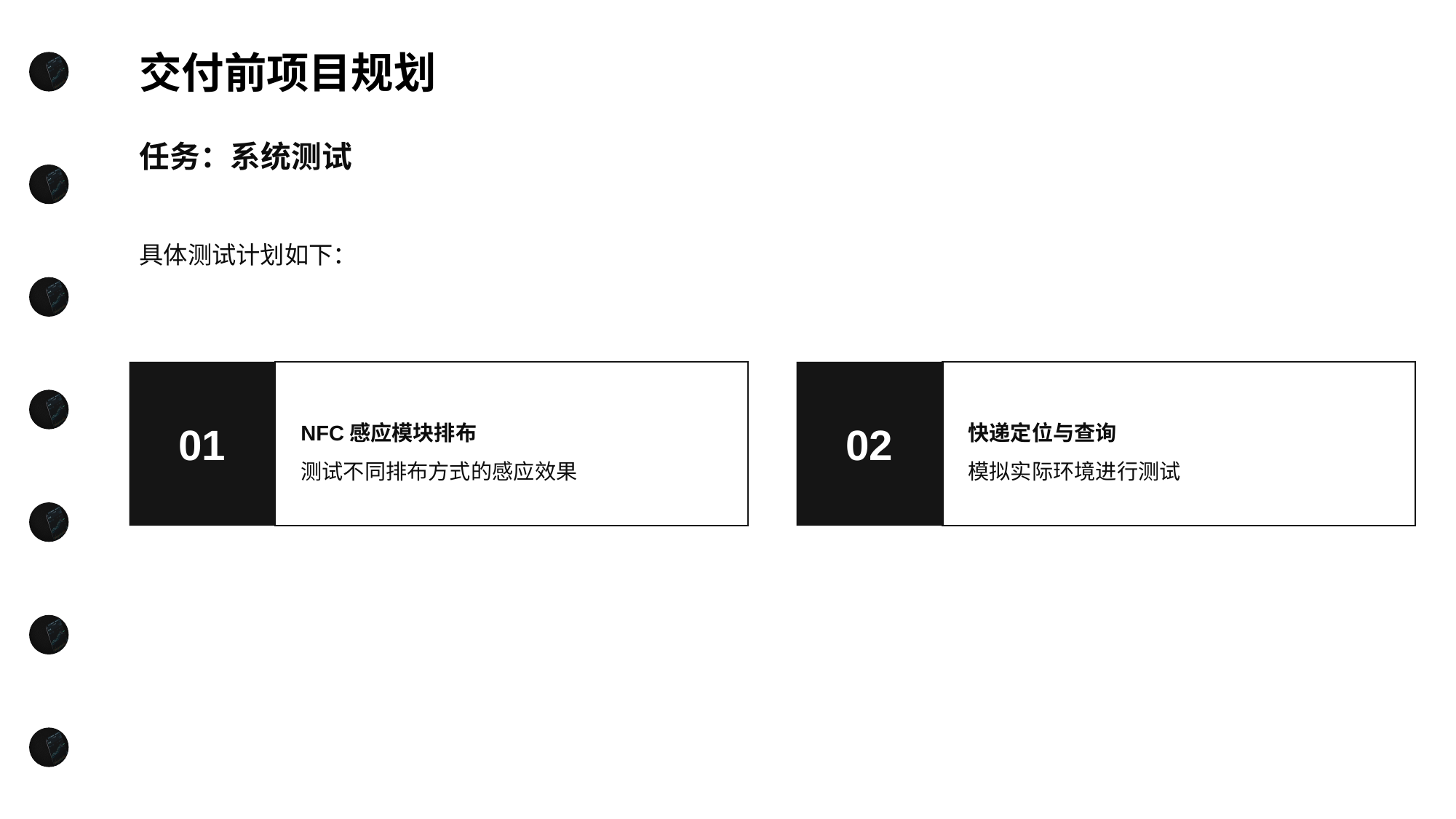

交付前项目规划

任务：系统测试

具体测试计划如下：

01

02

NFC感应模块排布
测试不同排布方式的感应效果
快递定位与查询
模拟实际环境进行测试